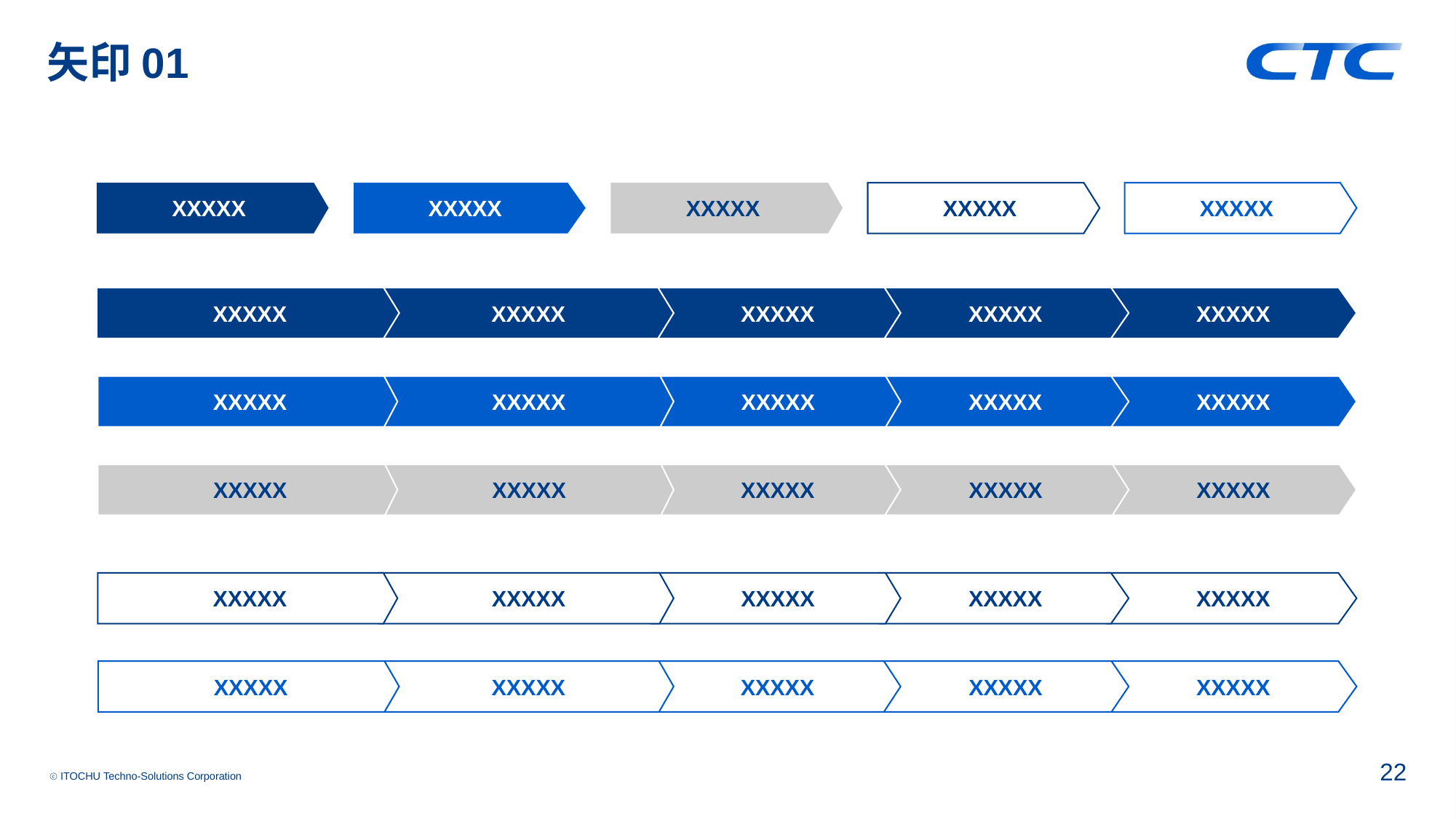

# 矢印01
XXXXX
XXXXX
XXXXX
XXXXX
XXXXX
XXXXX
XXXXX
XXXXX
XXXXX
XXXXX
XXXXX
XXXXX
XXXXX
XXXXX
XXXXX
XXXXX
XXXXX
XXXXX
XXXXX
XXXXX
XXXXX
XXXXX
XXXXX
XXXXX
XXXXX
XXXXX
XXXXX
XXXXX
XXXXX
XXXXX